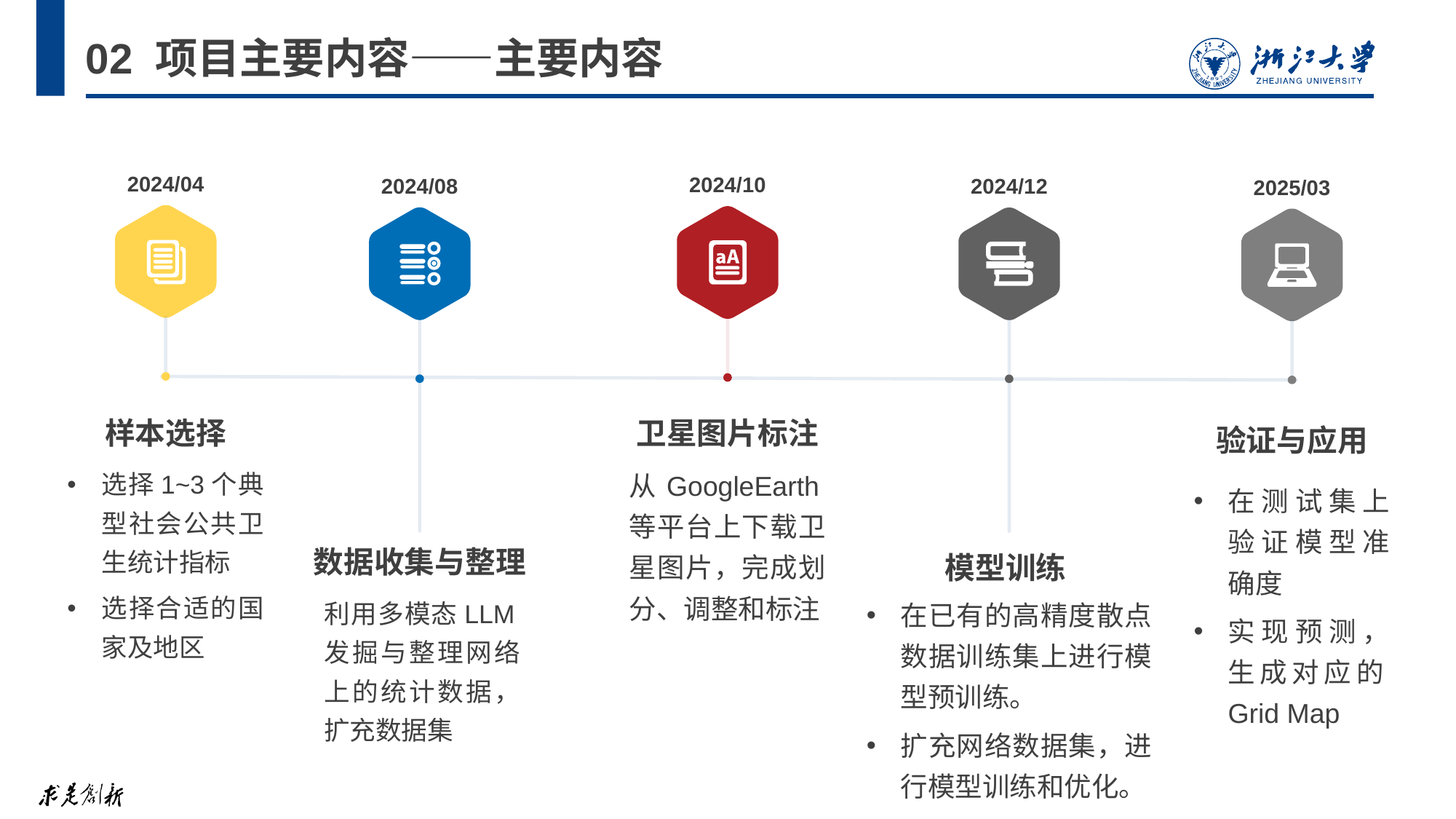

# 02 项目主要内容——主要内容
2024/04
2024/10
2024/08
2024/12
2025/03

样本选择
选择1~3个典型社会公共卫生统计指标
选择合适的国家及地区

卫星图片标注
从GoogleEarth等平台上下载卫星图片，完成划分、调整和标注
验证与应用
在测试集上验证模型准确度
实现预测，生成对应的Grid Map
数据收集与整理
利用多模态LLM发掘与整理网络上的统计数据，扩充数据集
模型训练
在已有的高精度散点数据训练集上进行模型预训练。
扩充网络数据集，进行模型训练和优化。